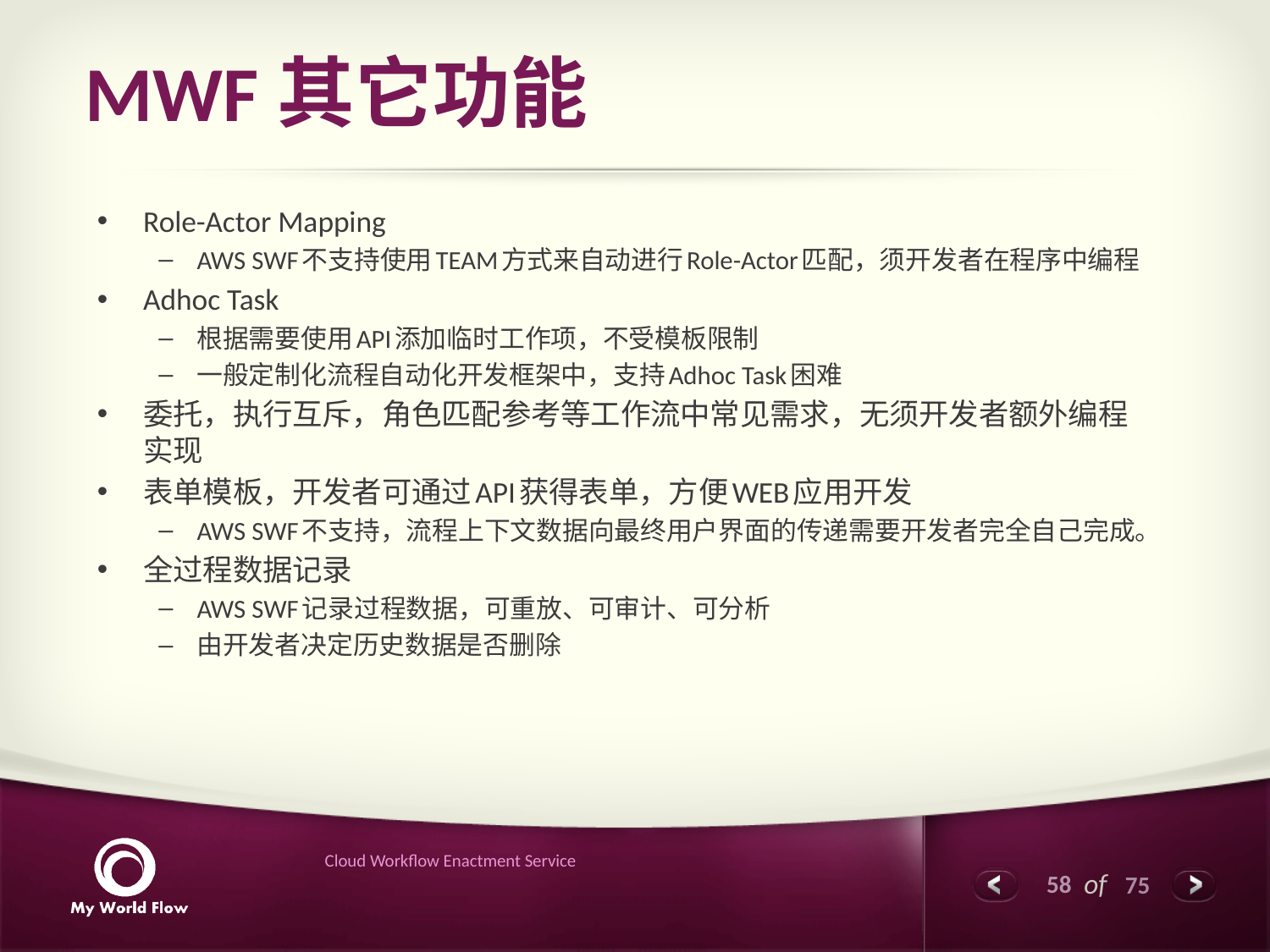

# MWF其它功能
Role-Actor Mapping
AWS SWF不支持使用TEAM方式来自动进行Role-Actor匹配，须开发者在程序中编程
Adhoc Task
根据需要使用API添加临时工作项，不受模板限制
一般定制化流程自动化开发框架中，支持Adhoc Task困难
委托，执行互斥，角色匹配参考等工作流中常见需求，无须开发者额外编程实现
表单模板，开发者可通过API获得表单，方便WEB应用开发
AWS SWF不支持，流程上下文数据向最终用户界面的传递需要开发者完全自己完成。
全过程数据记录
AWS SWF记录过程数据，可重放、可审计、可分析
由开发者决定历史数据是否删除